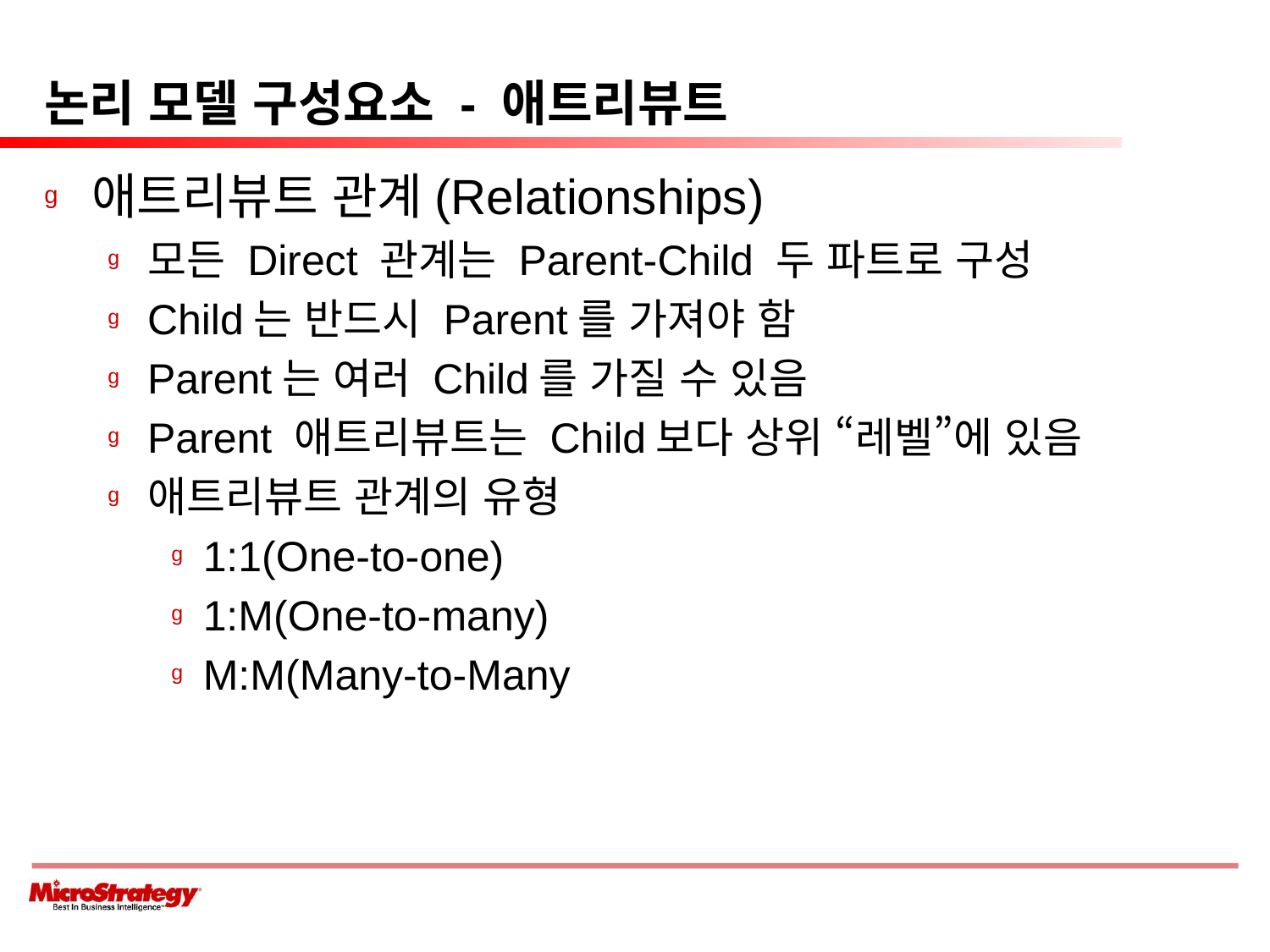

# 논리 모델 구성요소 - 애트리뷰트
애트리뷰트 관계(Relationships)
모든 Direct 관계는 Parent-Child 두 파트로 구성
Child는 반드시 Parent를 가져야 함
Parent는 여러 Child를 가질 수 있음
Parent 애트리뷰트는 Child보다 상위 “레벨”에 있음
애트리뷰트 관계의 유형
1:1(One-to-one)
1:M(One-to-many)
M:M(Many-to-Many